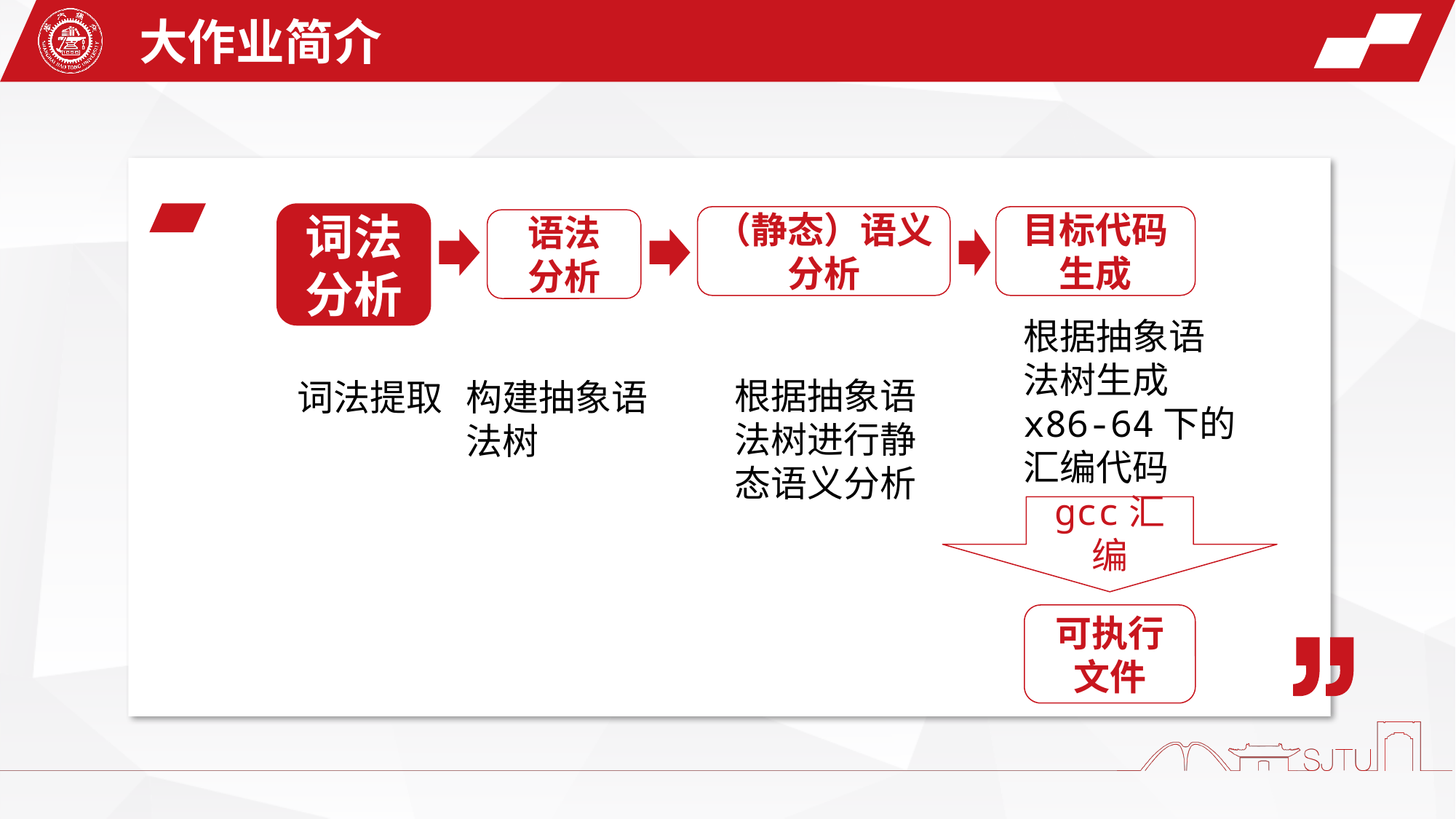

大作业简介

词法分析

（静态）语义分析
目标代码生成
语法
分析

根据抽象语法树生成x86-64下的汇编代码
根据抽象语法树进行静态语义分析
构建抽象语法树
词法提取
gcc汇编
可执行文件